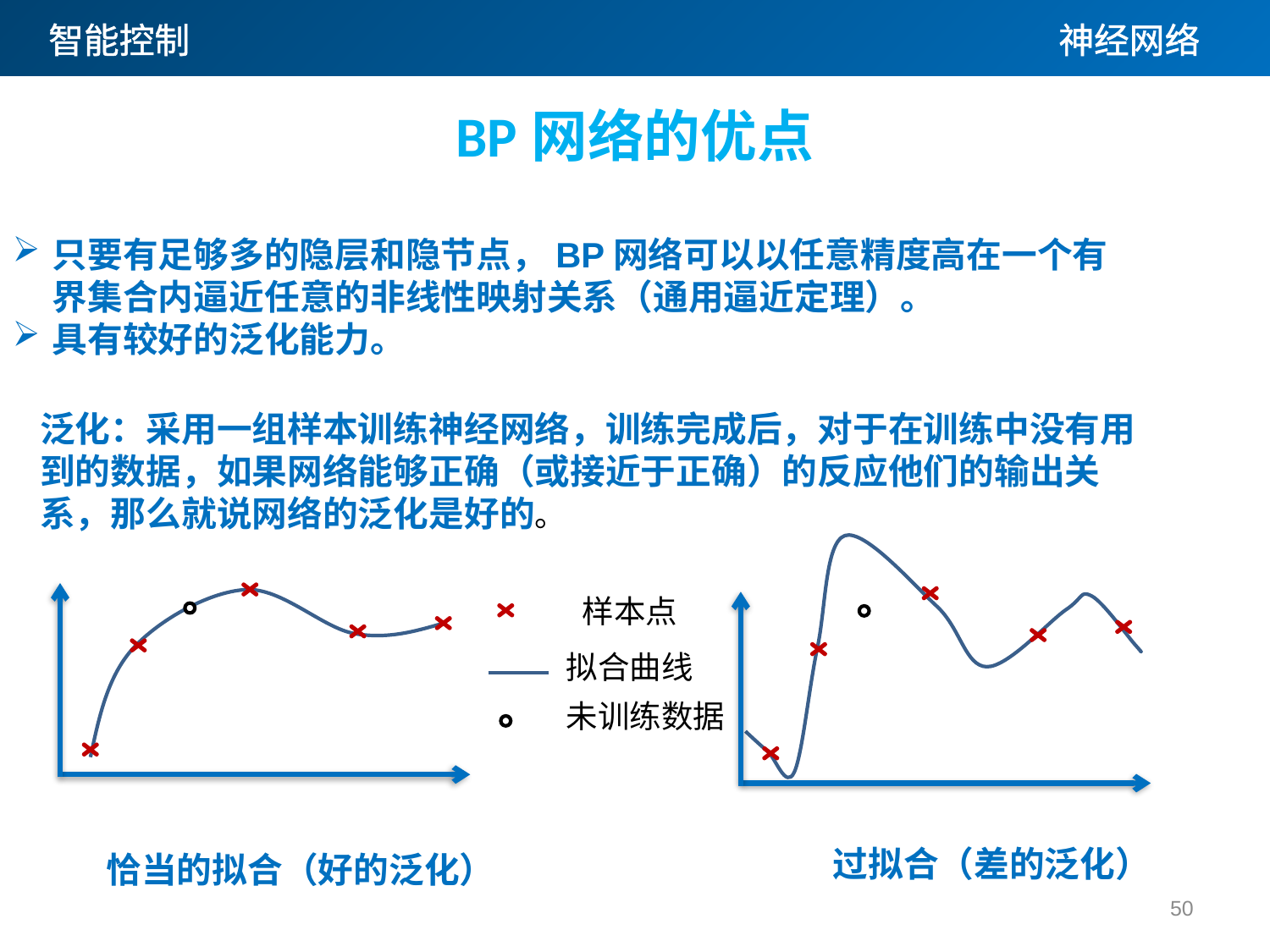

BP网络的优点
只要有足够多的隐层和隐节点，BP网络可以以任意精度高在一个有界集合内逼近任意的非线性映射关系（通用逼近定理）。
具有较好的泛化能力。
泛化：采用一组样本训练神经网络，训练完成后，对于在训练中没有用到的数据，如果网络能够正确（或接近于正确）的反应他们的输出关系，那么就说网络的泛化是好的。

样本点

拟合曲线

未训练数据

过拟合（差的泛化）
恰当的拟合（好的泛化）
50